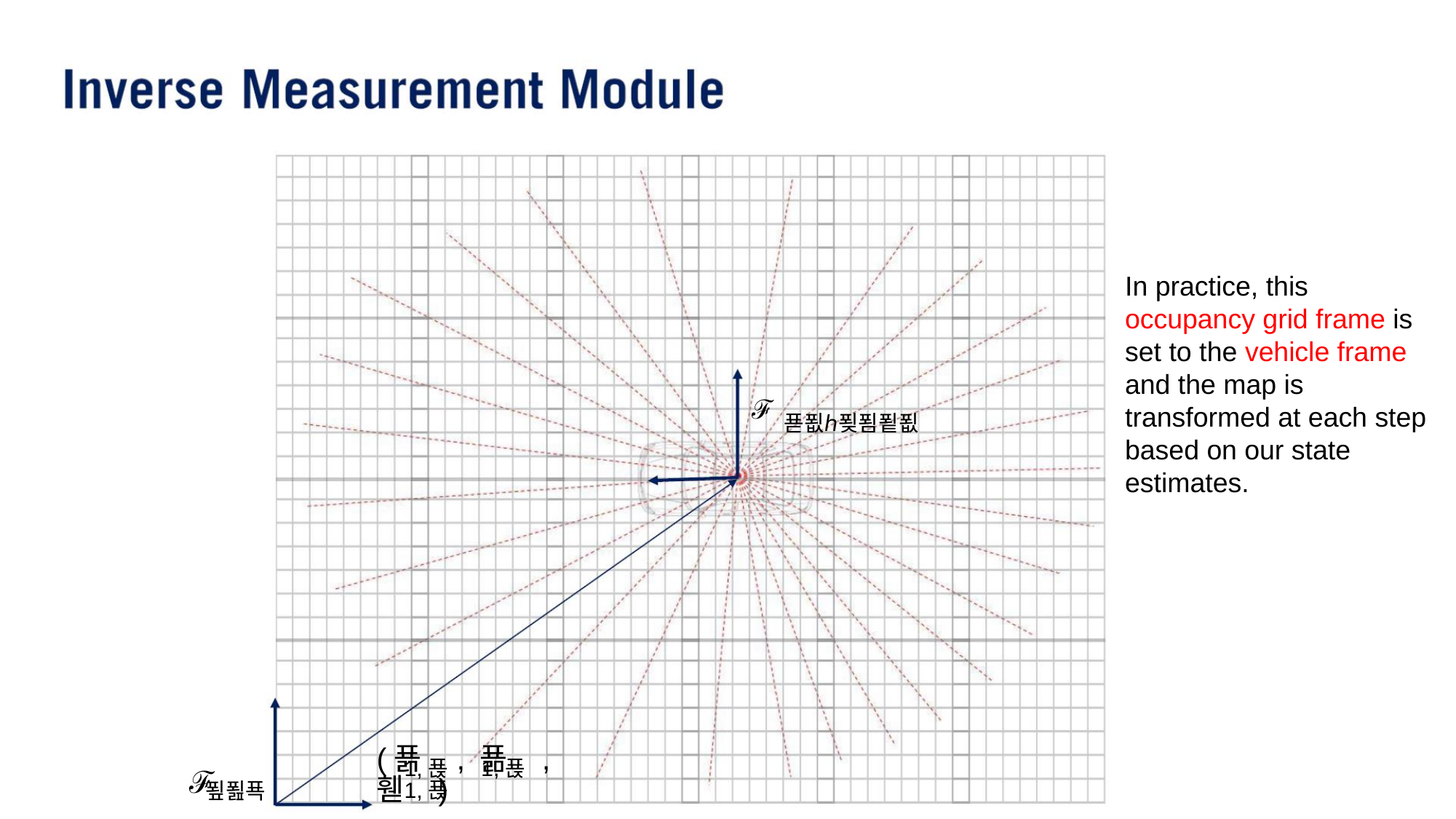

In practice, this occupancy grid frame is set to the vehicle frame and the map is transformed at each step based on our state estimates.
ℱ푣푒ℎ푖푐푙푒
(푥 , 푦 , 휃 )
1,푡 1,푡 1,푡
ℱ
푚푎푝